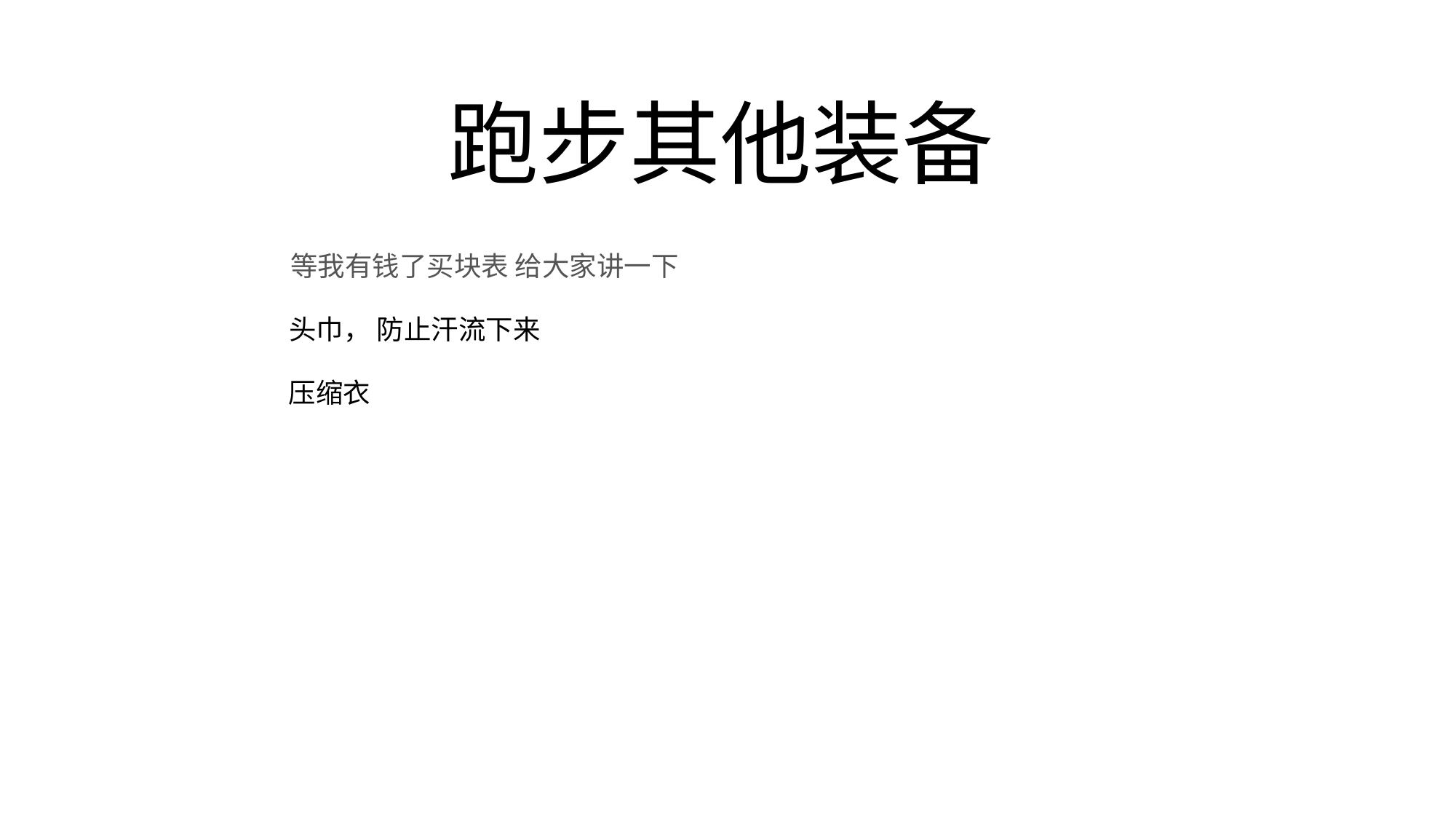

# 跑步其他装备
等我有钱了买块表 给大家讲一下
头巾， 防止汗流下来
压缩衣